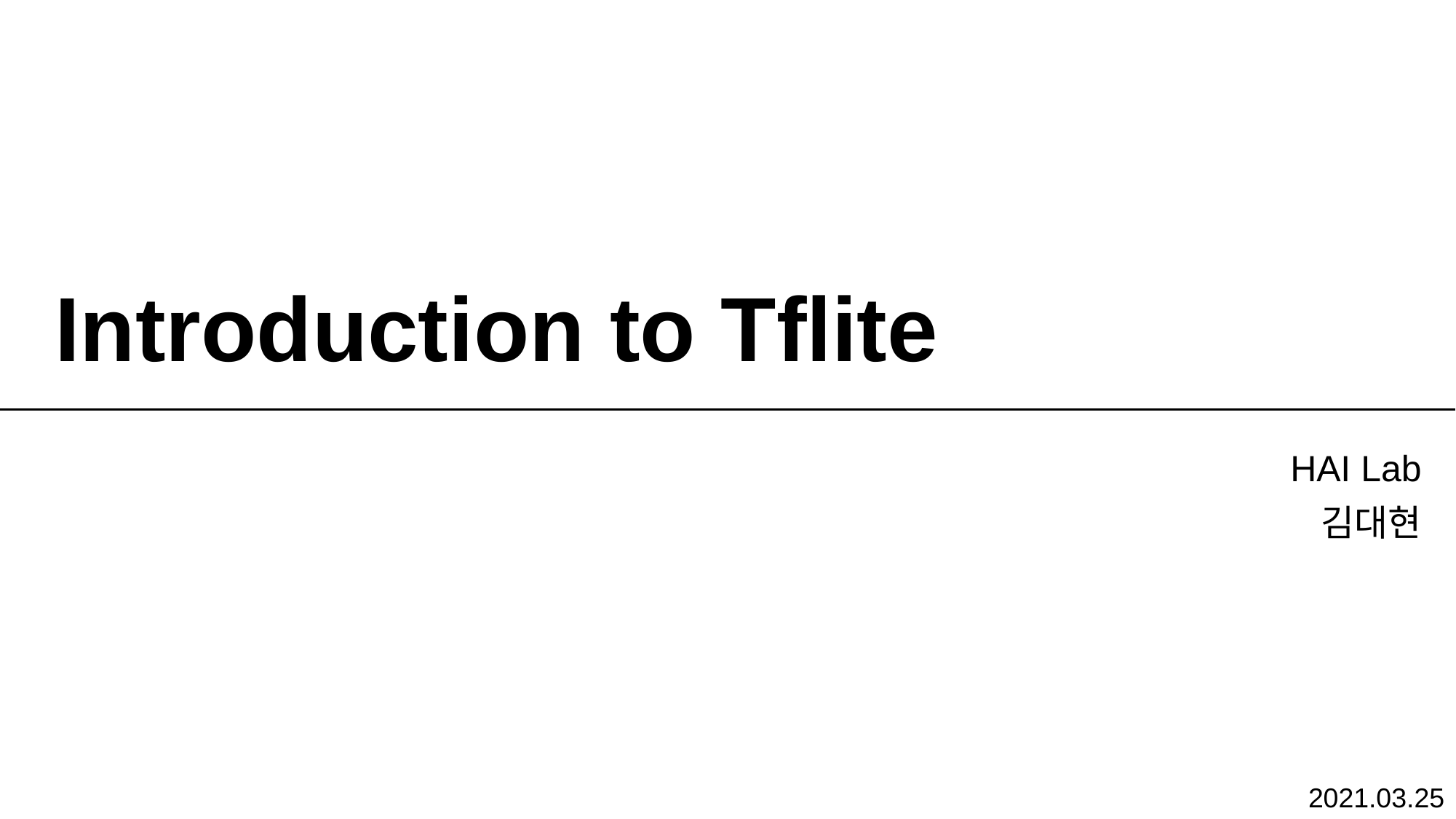

# Introduction to Tflite
HAI Lab
김대현
2021.03.25